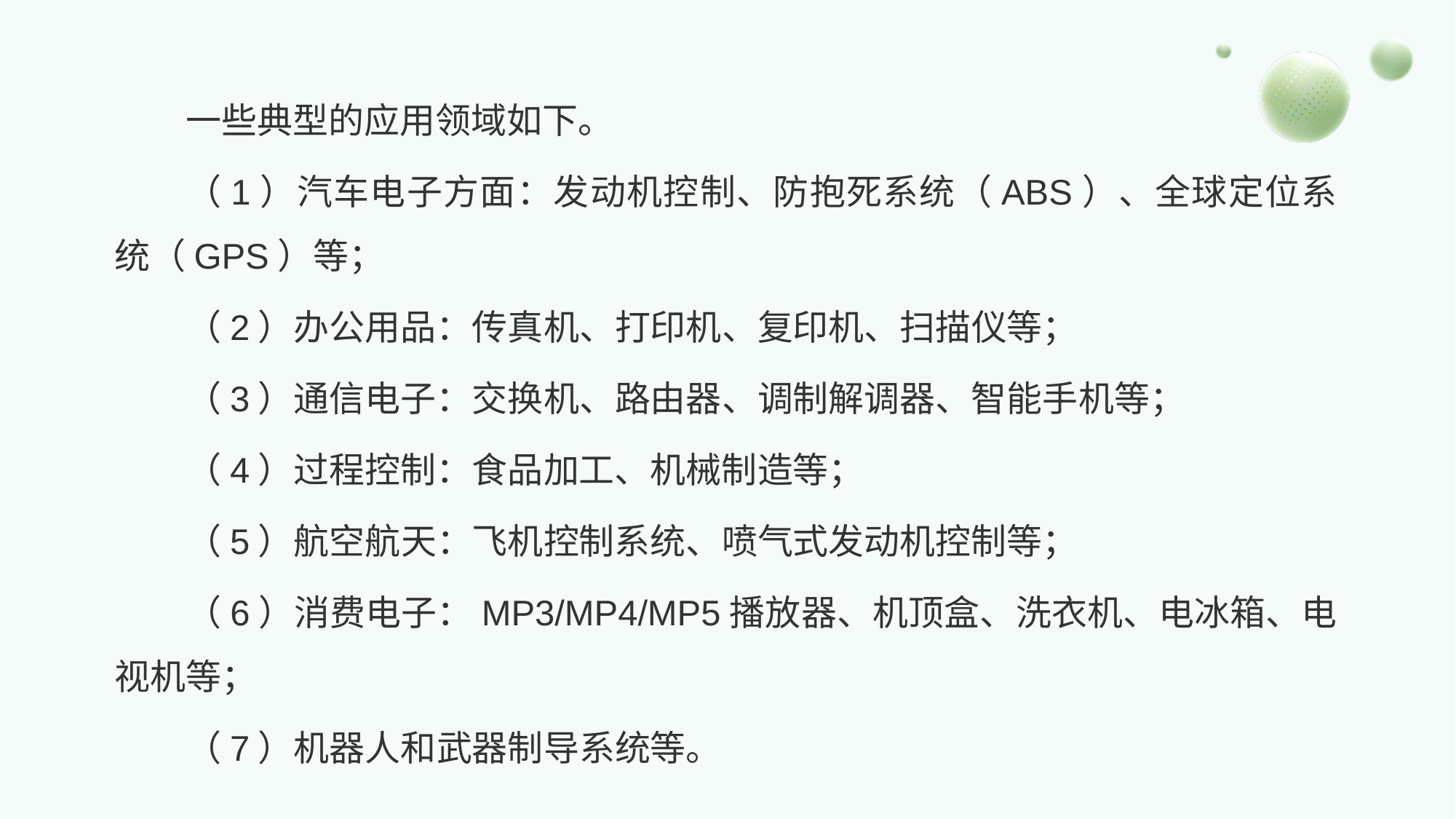

一些典型的应用领域如下。
（1）汽车电子方面：发动机控制、防抱死系统（ABS）、全球定位系统（GPS）等；
（2）办公用品：传真机、打印机、复印机、扫描仪等；
（3）通信电子：交换机、路由器、调制解调器、智能手机等；
（4）过程控制：食品加工、机械制造等；
（5）航空航天：飞机控制系统、喷气式发动机控制等；
（6）消费电子：MP3/MP4/MP5播放器、机顶盒、洗衣机、电冰箱、电视机等；
（7）机器人和武器制导系统等。